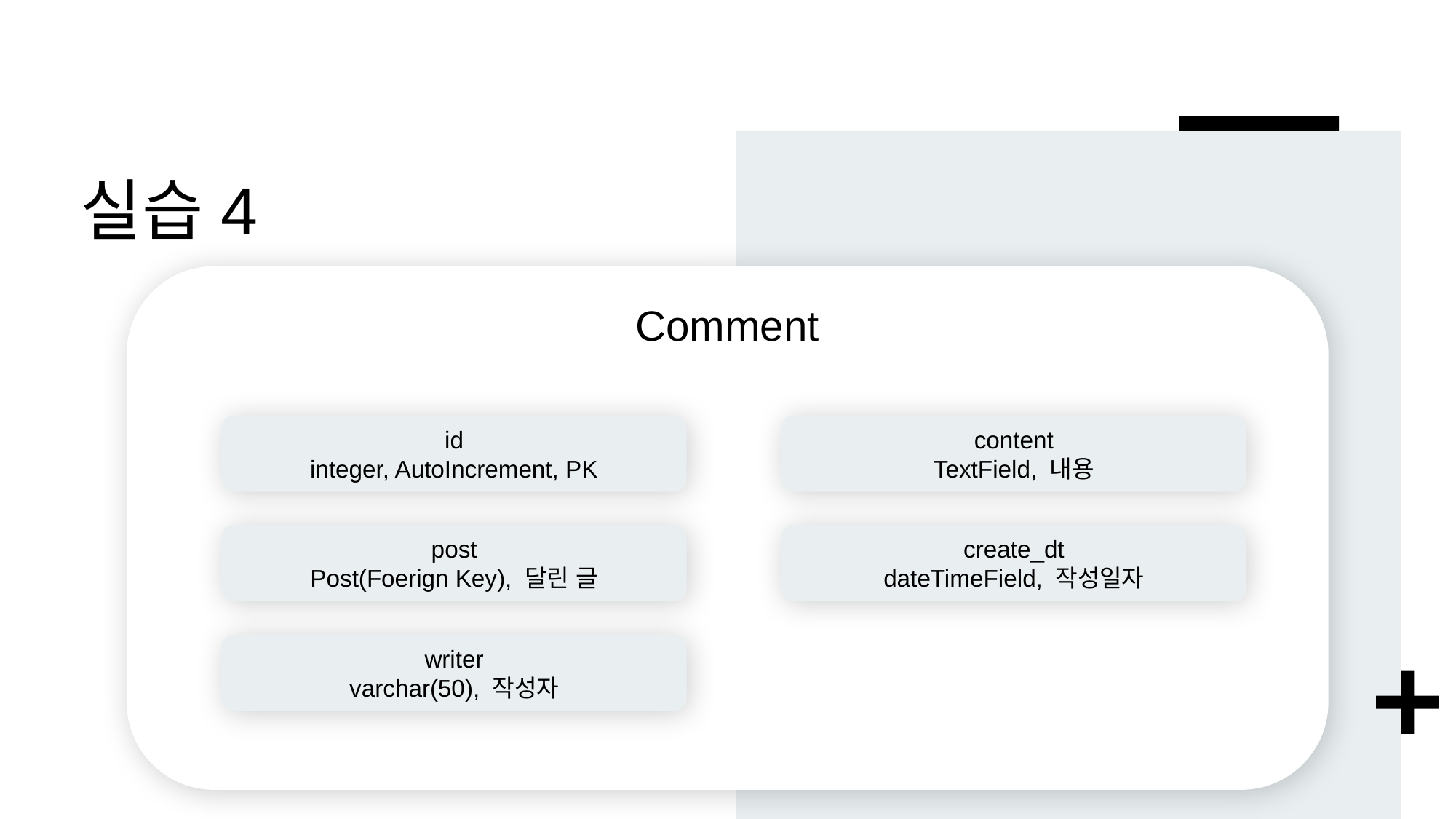

# 실습4
Comment

id
integer, AutoIncrement, PK
content
TextField, 내용
post
Post(Foerign Key), 달린 글
create_dt
dateTimeField, 작성일자
writer
varchar(50), 작성자